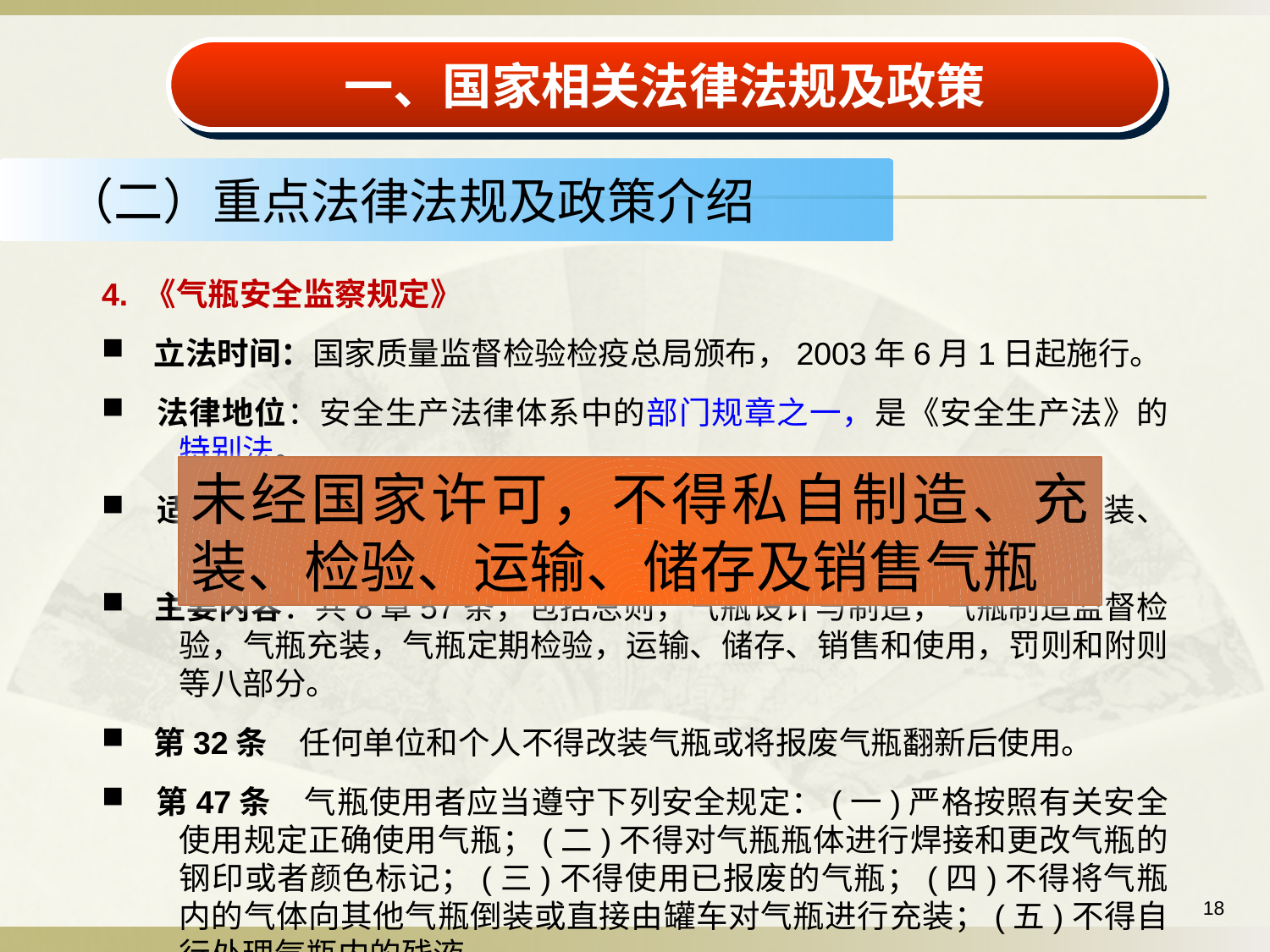

一、国家相关法律法规及政策
（二）重点法律法规及政策介绍
4. 《气瓶安全监察规定》
  立法时间：国家质量监督检验检疫总局颁布，2003年6月1日起施行。
  法律地位：安全生产法律体系中的部门规章之一，是《安全生产法》的特别法。
  适用范围：在中华人民共和国境内使用的气瓶，其设计、制造、充装、运输、储存、销售、使用和检验等各项活动。
  主要内容：共8章57条，包括总则，气瓶设计与制造，气瓶制造监督检验，气瓶充装，气瓶定期检验，运输、储存、销售和使用，罚则和附则等八部分。
  第32条　任何单位和个人不得改装气瓶或将报废气瓶翻新后使用。
  第47条　气瓶使用者应当遵守下列安全规定：(一)严格按照有关安全使用规定正确使用气瓶；(二)不得对气瓶瓶体进行焊接和更改气瓶的钢印或者颜色标记；(三)不得使用已报废的气瓶；(四)不得将气瓶内的气体向其他气瓶倒装或直接由罐车对气瓶进行充装；(五)不得自行处理气瓶内的残液。

未经国家许可，不得私自制造、充装、检验、运输、储存及销售气瓶
18